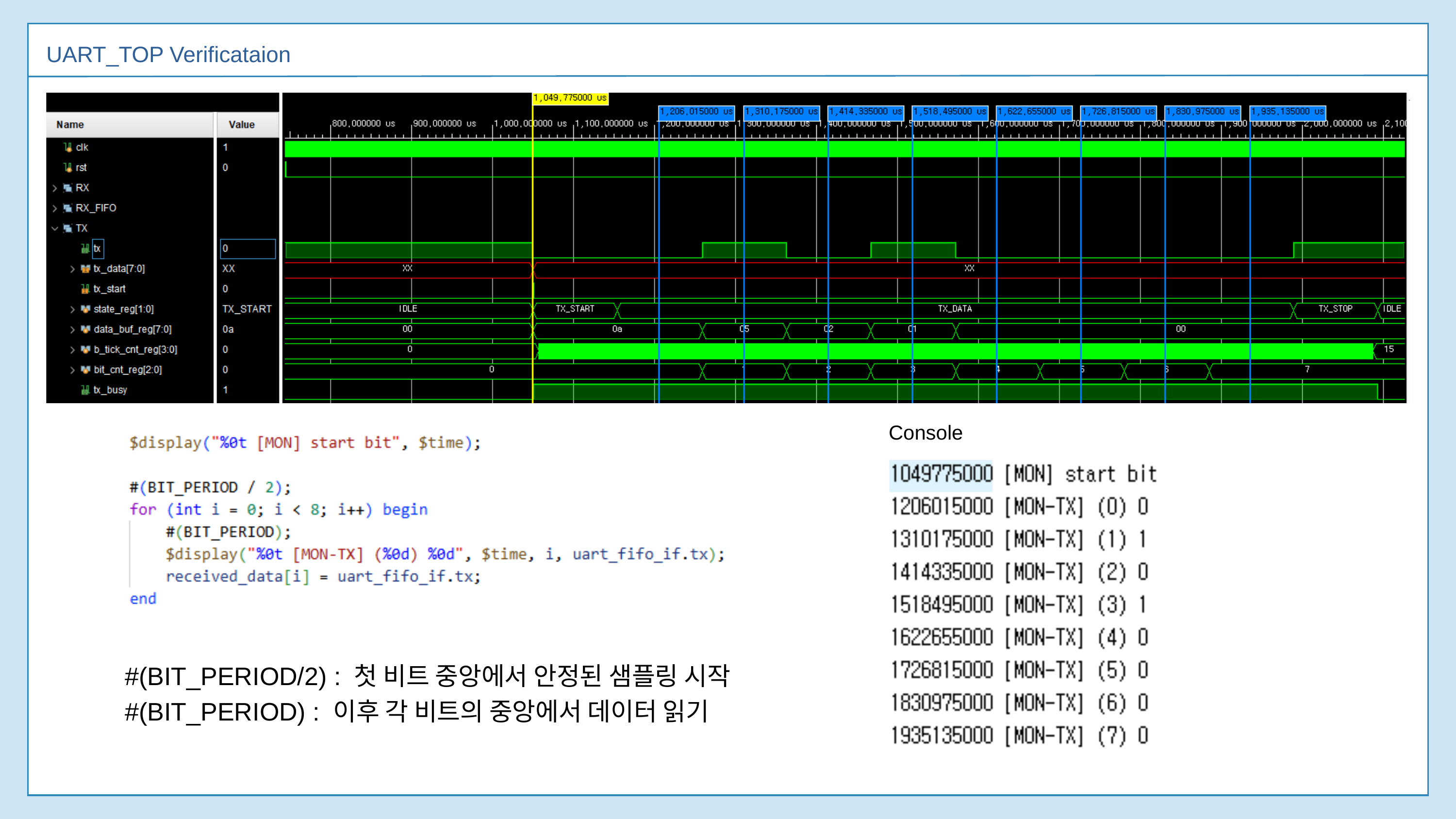

UART_TOP Verificataion

Console

#(BIT_PERIOD/2) : 첫 비트 중앙에서 안정된 샘플링 시작
#(BIT_PERIOD) : 이후 각 비트의 중앙에서 데이터 읽기